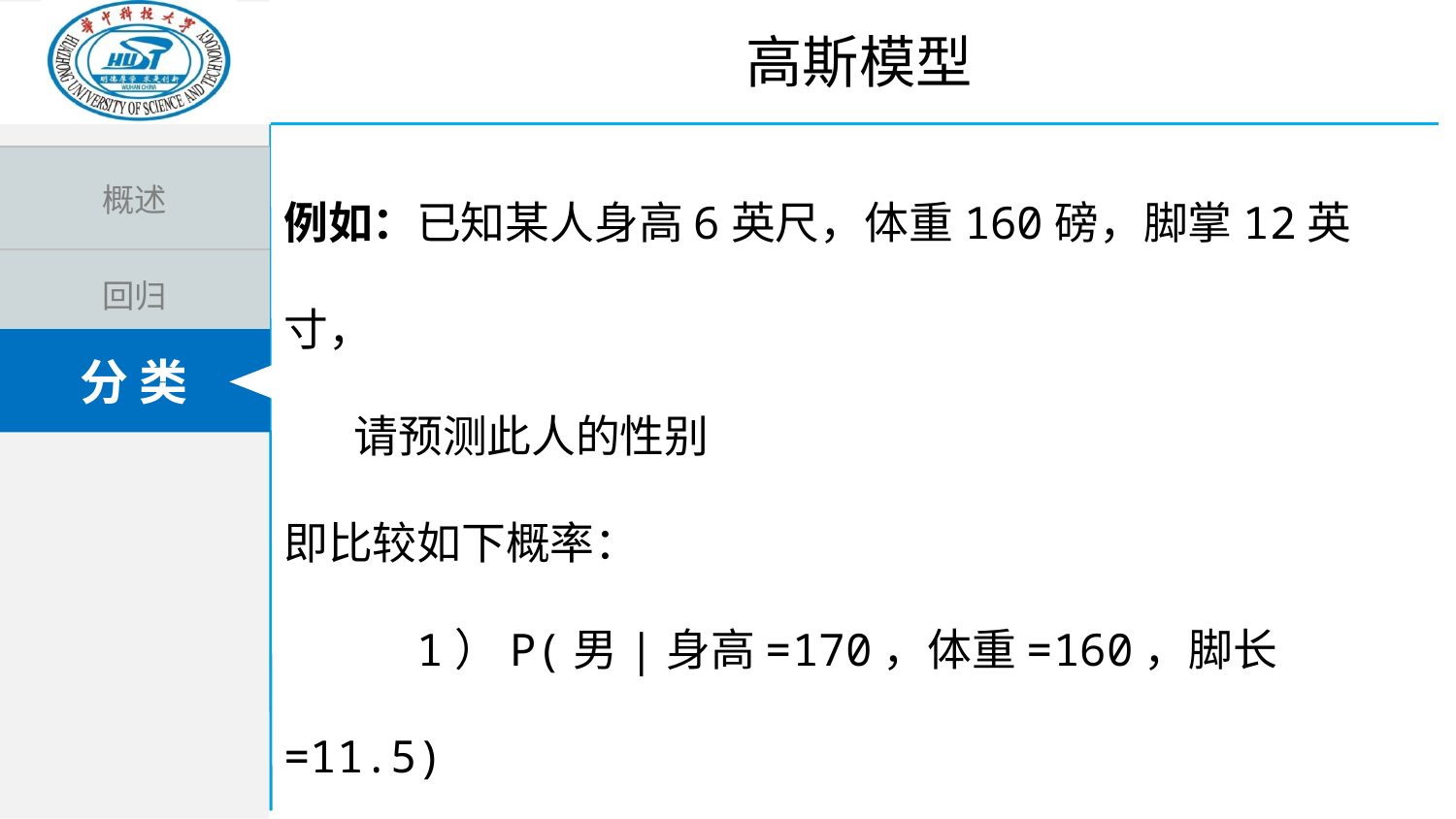

高斯模型
例如：已知某人身高6英尺，体重160磅，脚掌12英寸，
      请预测此人的性别
即比较如下概率：
     1）P(男|身高=170，体重=160，脚长=11.5)
     2）P(女|身高=170，体重=160，脚长=11.5)